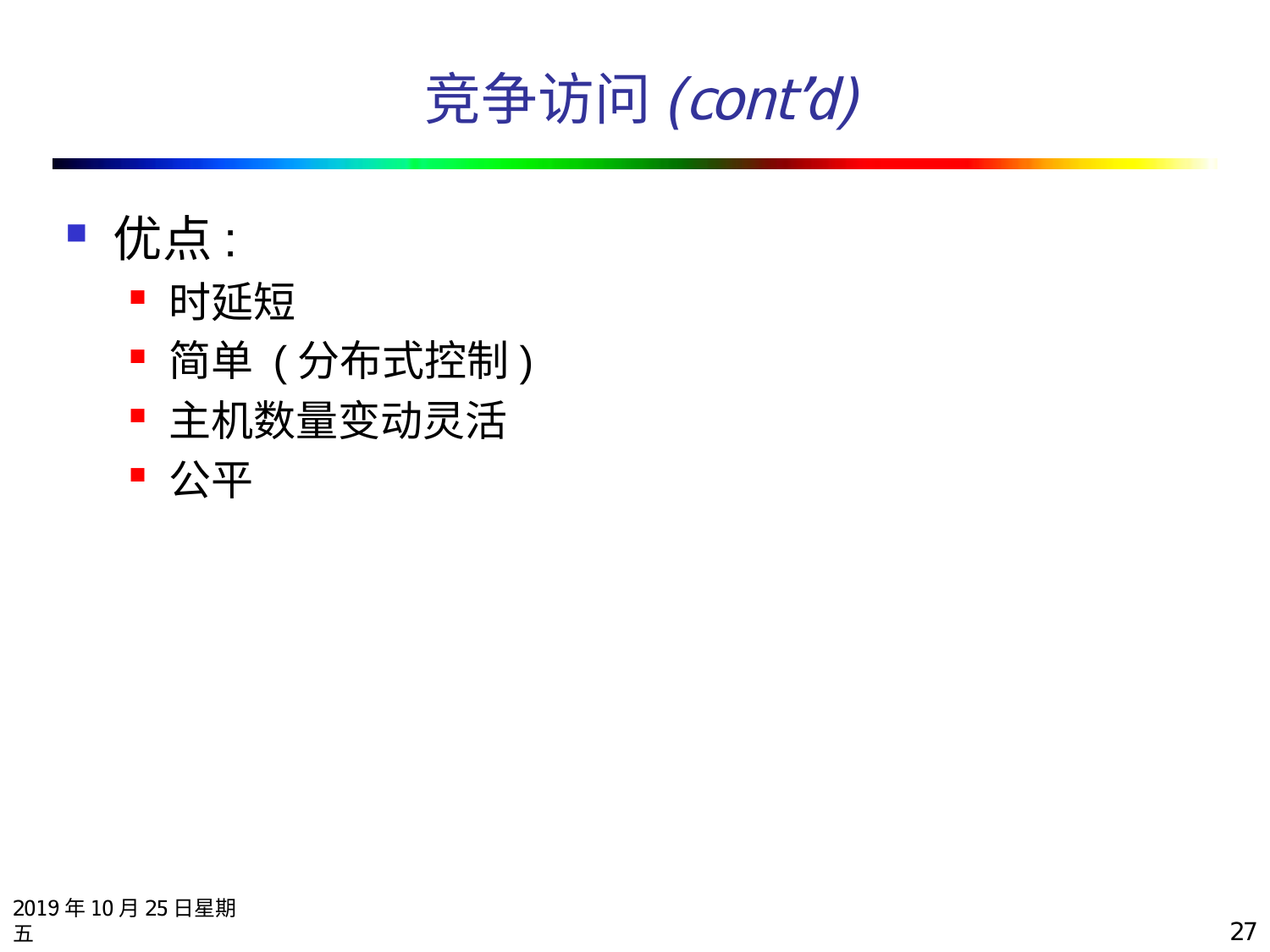

# 竞争访问(cont’d)
优点:
时延短
简单 (分布式控制)
主机数量变动灵活
公平
2019年10月25日星期五
27